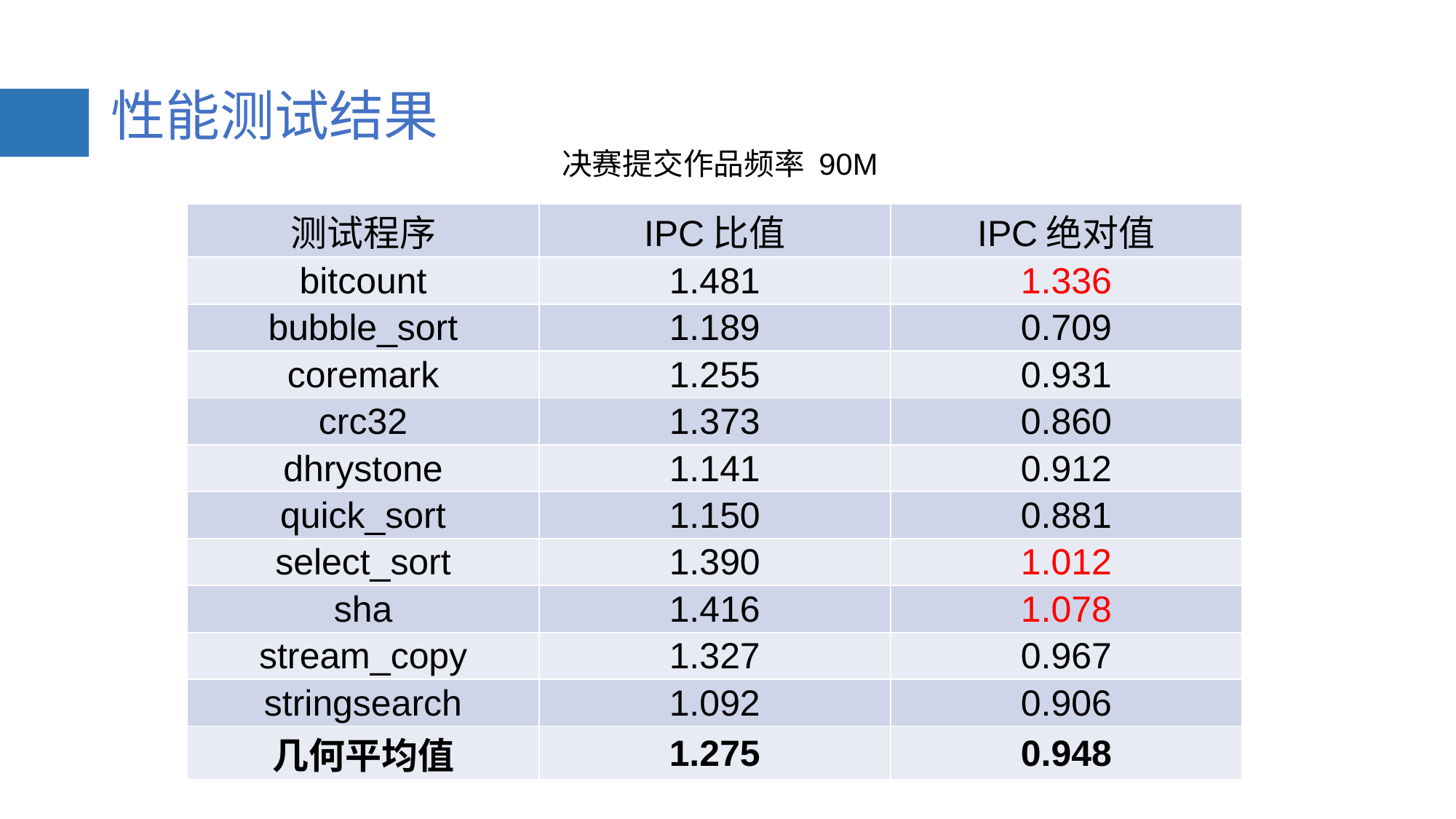

# 性能测试结果
决赛提交作品频率 90M
| 测试程序 | IPC比值 | IPC绝对值 |
| --- | --- | --- |
| bitcount | 1.481 | 1.336 |
| bubble\_sort | 1.189 | 0.709 |
| coremark | 1.255 | 0.931 |
| crc32 | 1.373 | 0.860 |
| dhrystone | 1.141 | 0.912 |
| quick\_sort | 1.150 | 0.881 |
| select\_sort | 1.390 | 1.012 |
| sha | 1.416 | 1.078 |
| stream\_copy | 1.327 | 0.967 |
| stringsearch | 1.092 | 0.906 |
| 几何平均值 | 1.275 | 0.948 |